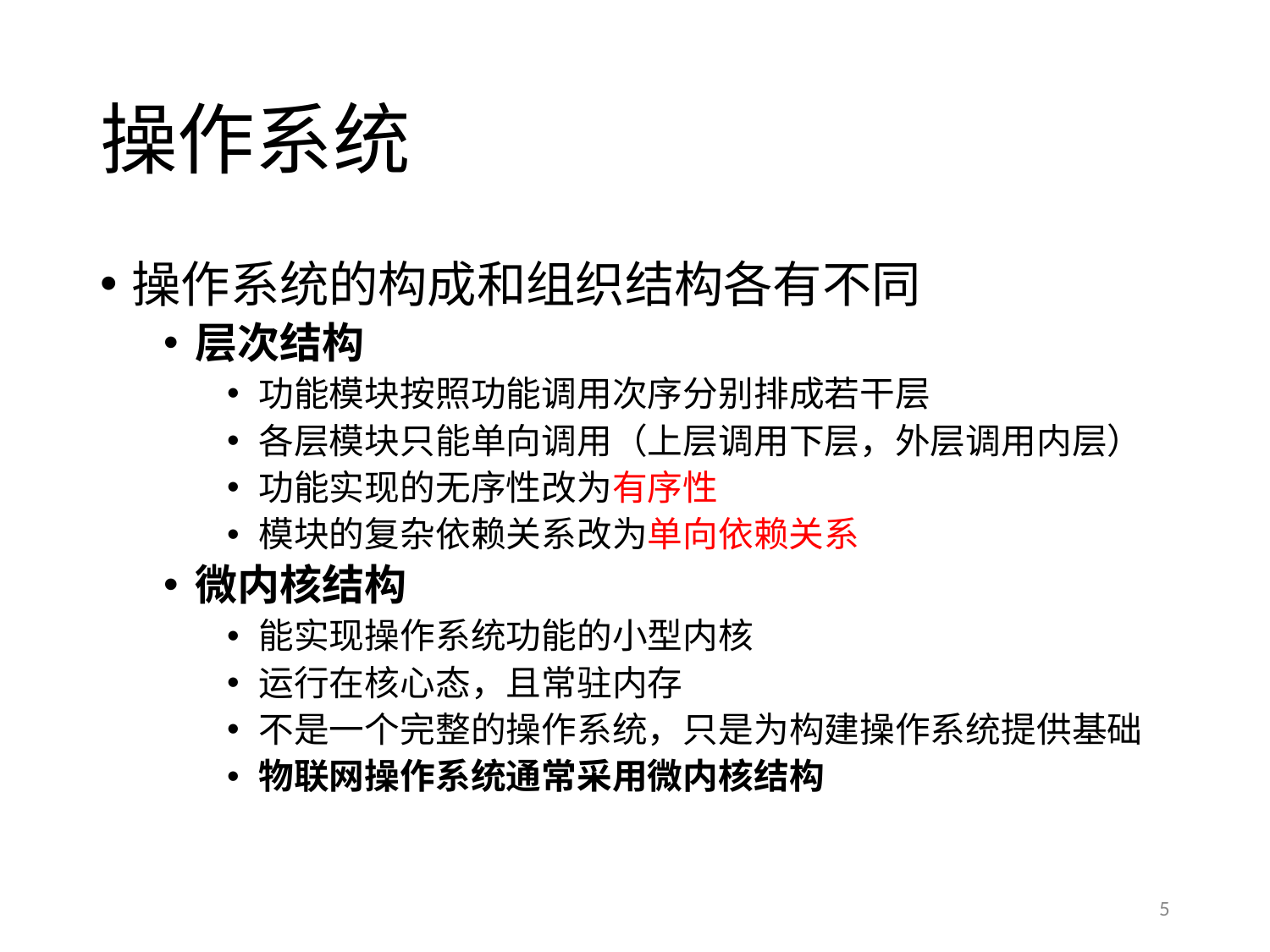

# 操作系统
操作系统的构成和组织结构各有不同
层次结构
功能模块按照功能调用次序分别排成若干层
各层模块只能单向调用（上层调用下层，外层调用内层）
功能实现的无序性改为有序性
模块的复杂依赖关系改为单向依赖关系
微内核结构
能实现操作系统功能的小型内核
运行在核心态，且常驻内存
不是一个完整的操作系统，只是为构建操作系统提供基础
物联网操作系统通常采用微内核结构
5